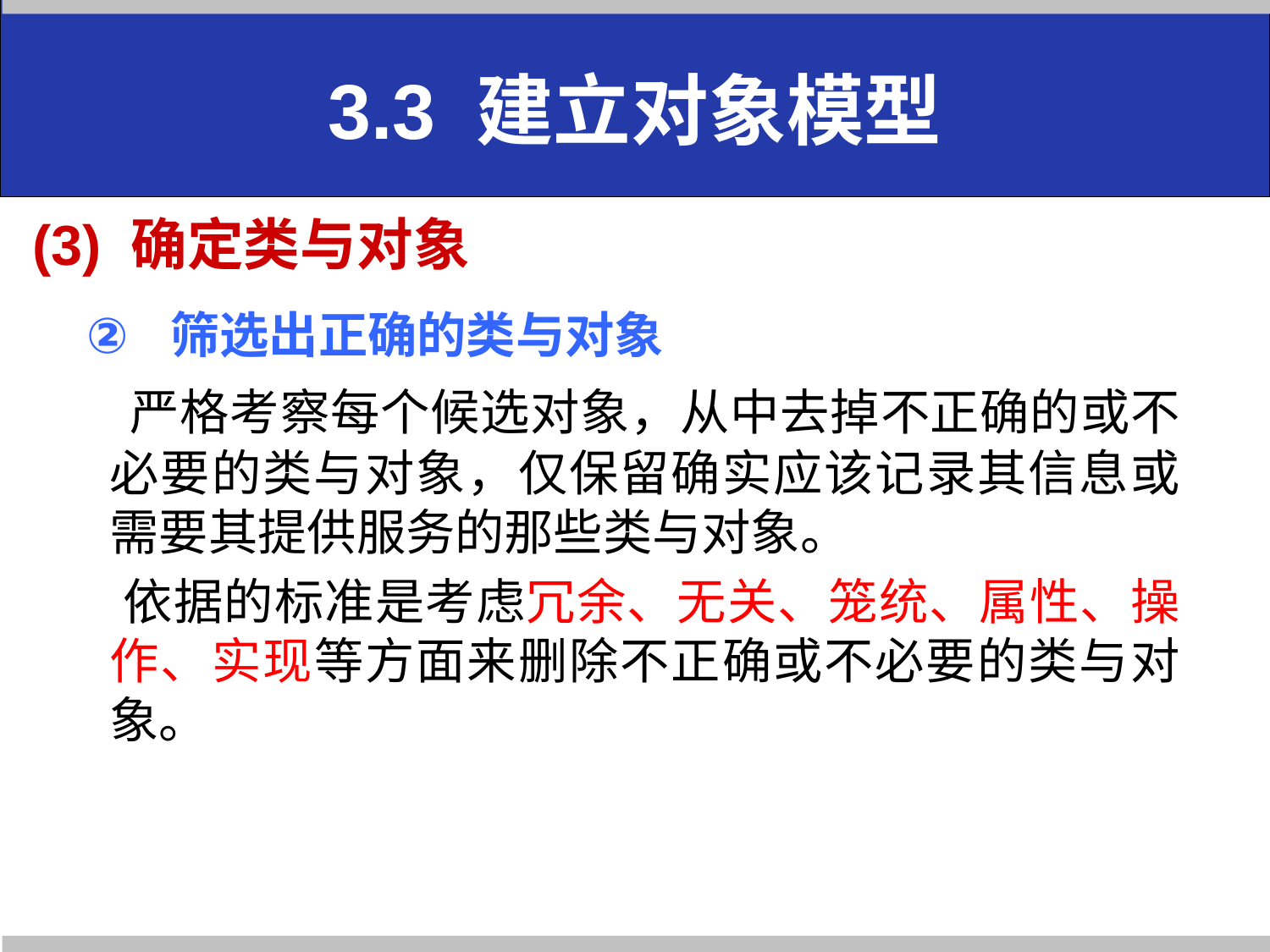

# 3.3 建立对象模型
(3) 确定类与对象
  筛选出正确的类与对象
    严格考察每个候选对象，从中去掉不正确的或不必要的类与对象，仅保留确实应该记录其信息或需要其提供服务的那些类与对象。
    依据的标准是考虑冗余、无关、笼统、属性、操作、实现等方面来删除不正确或不必要的类与对象。
189